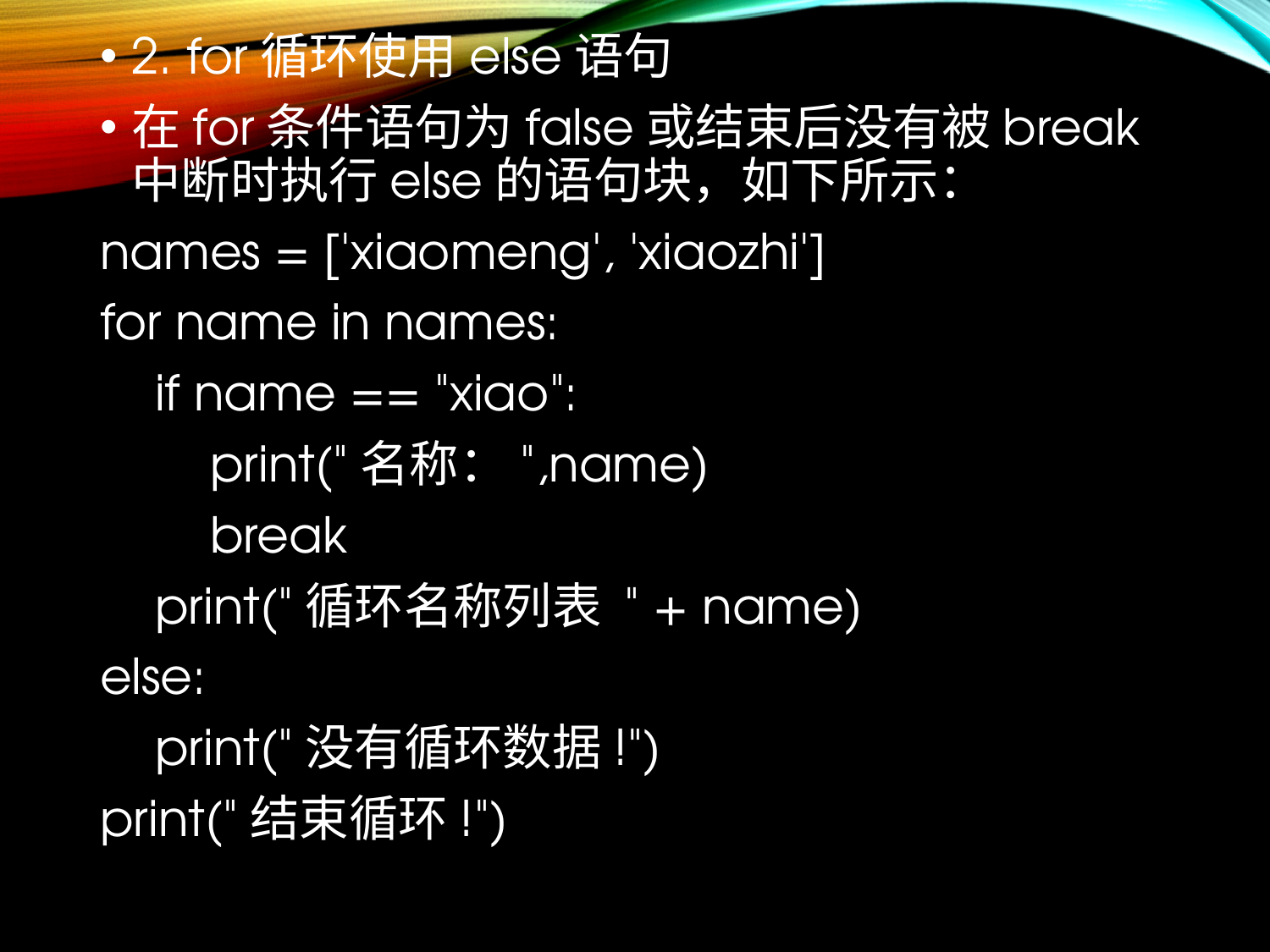

2. for循环使用else语句
在for条件语句为false或结束后没有被break中断时执行else的语句块，如下所示：
names = ['xiaomeng', 'xiaozhi']
for name in names:
    if name == "xiao":
        print("名称：",name)
        break
    print("循环名称列表 " + name)
else:
    print("没有循环数据!")
print("结束循环!")